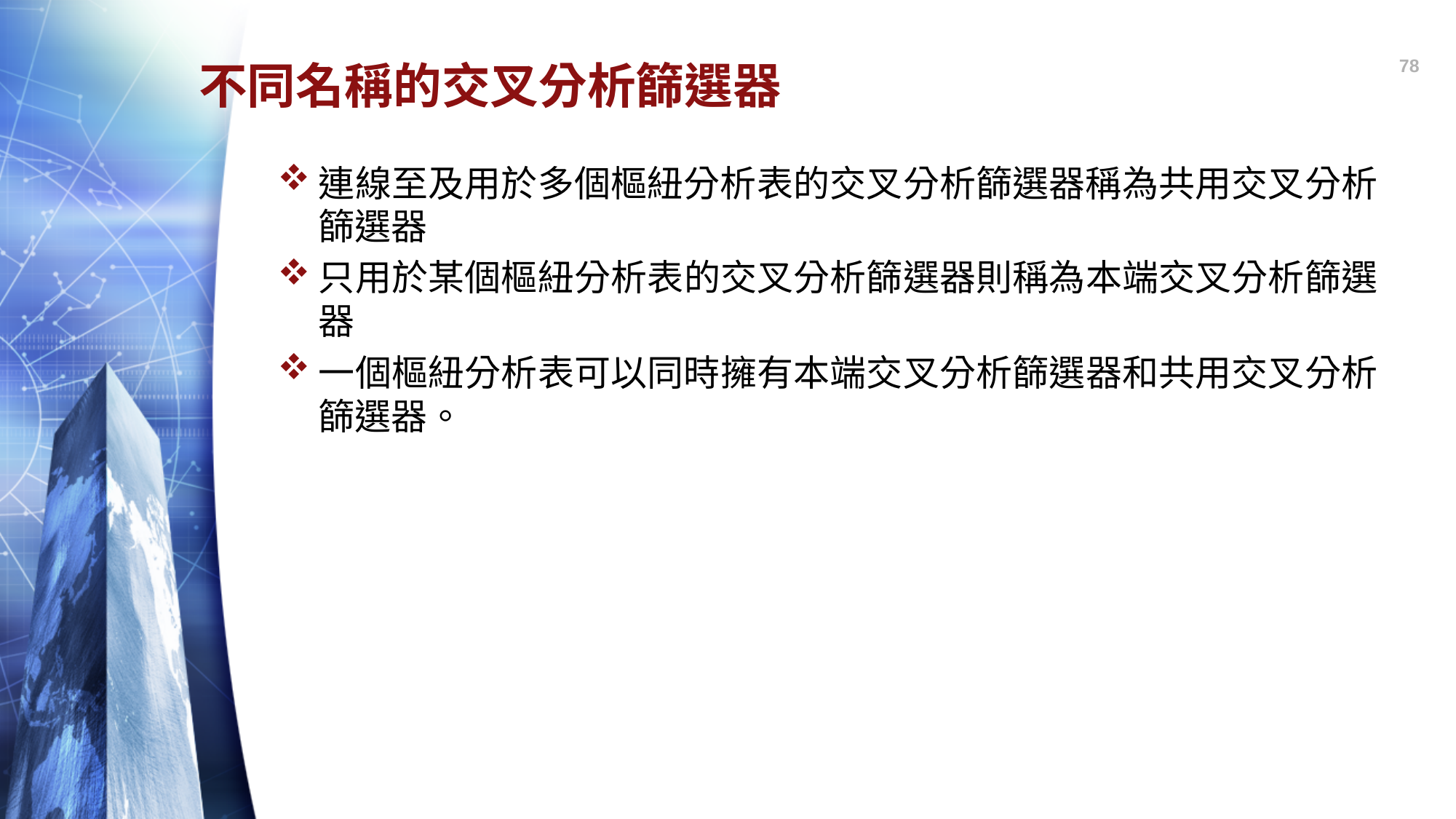

78
# 不同名稱的交叉分析篩選器
連線至及用於多個樞紐分析表的交叉分析篩選器稱為共用交叉分析篩選器
只用於某個樞紐分析表的交叉分析篩選器則稱為本端交叉分析篩選器
一個樞紐分析表可以同時擁有本端交叉分析篩選器和共用交叉分析篩選器。